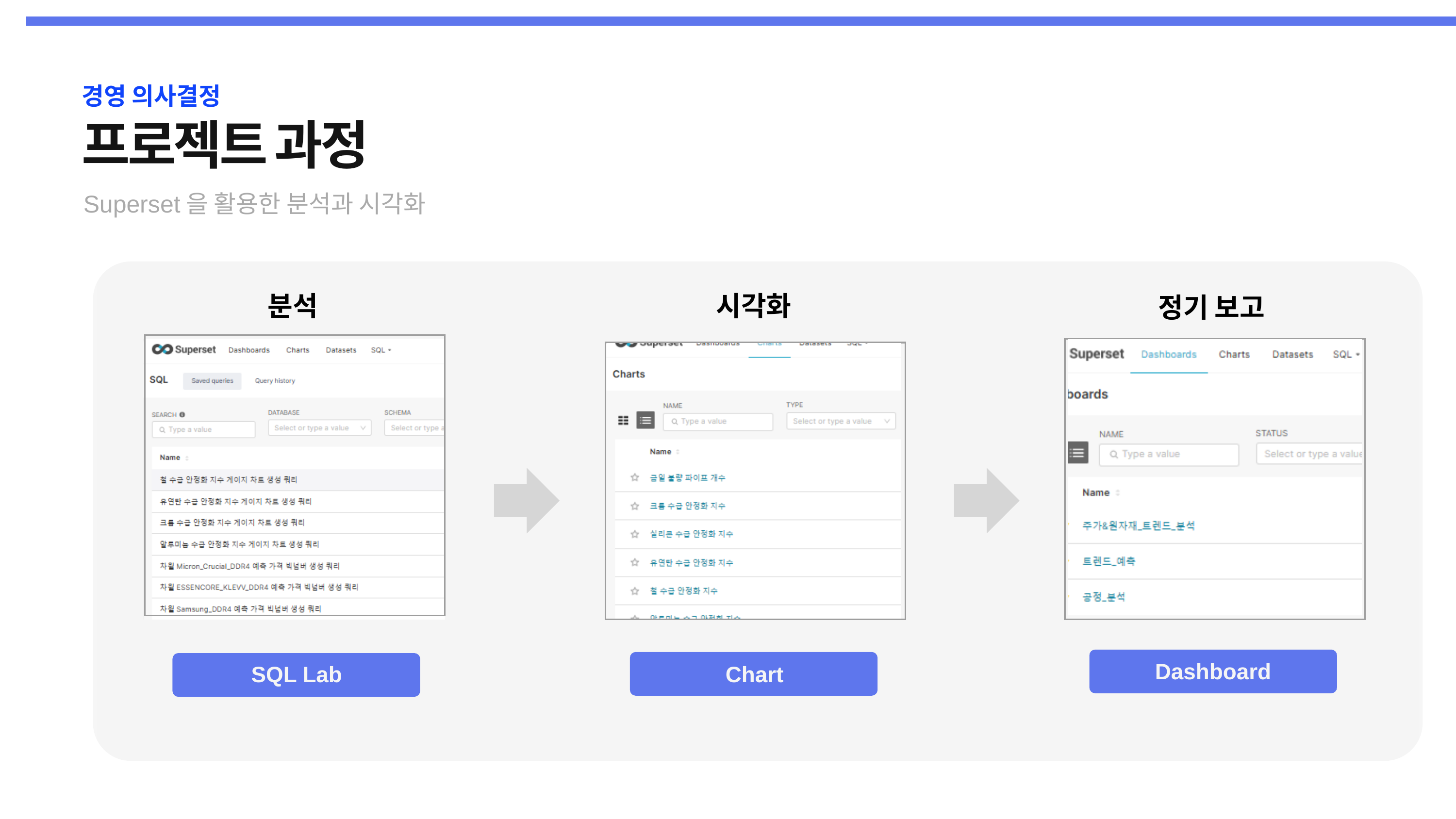

경영 의사결정

프로젝트 과정

Superset을 활용한 분석과 시각화

분석
시각화
정기 보고

Dashboard

SQL Lab

Chart